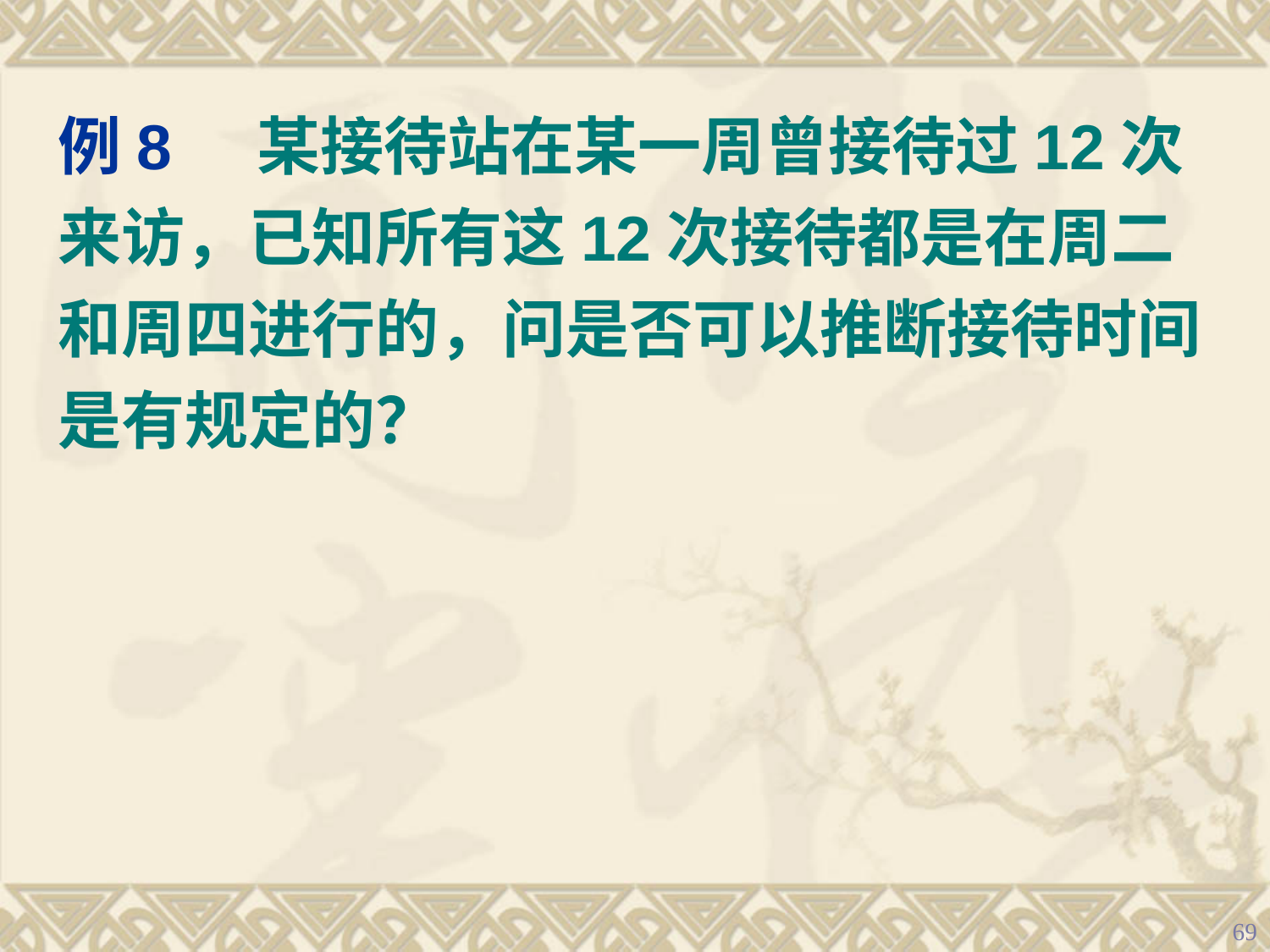

例8    某接待站在某一周曾接待过12次来访，已知所有这12次接待都是在周二和周四进行的，问是否可以推断接待时间是有规定的？
69